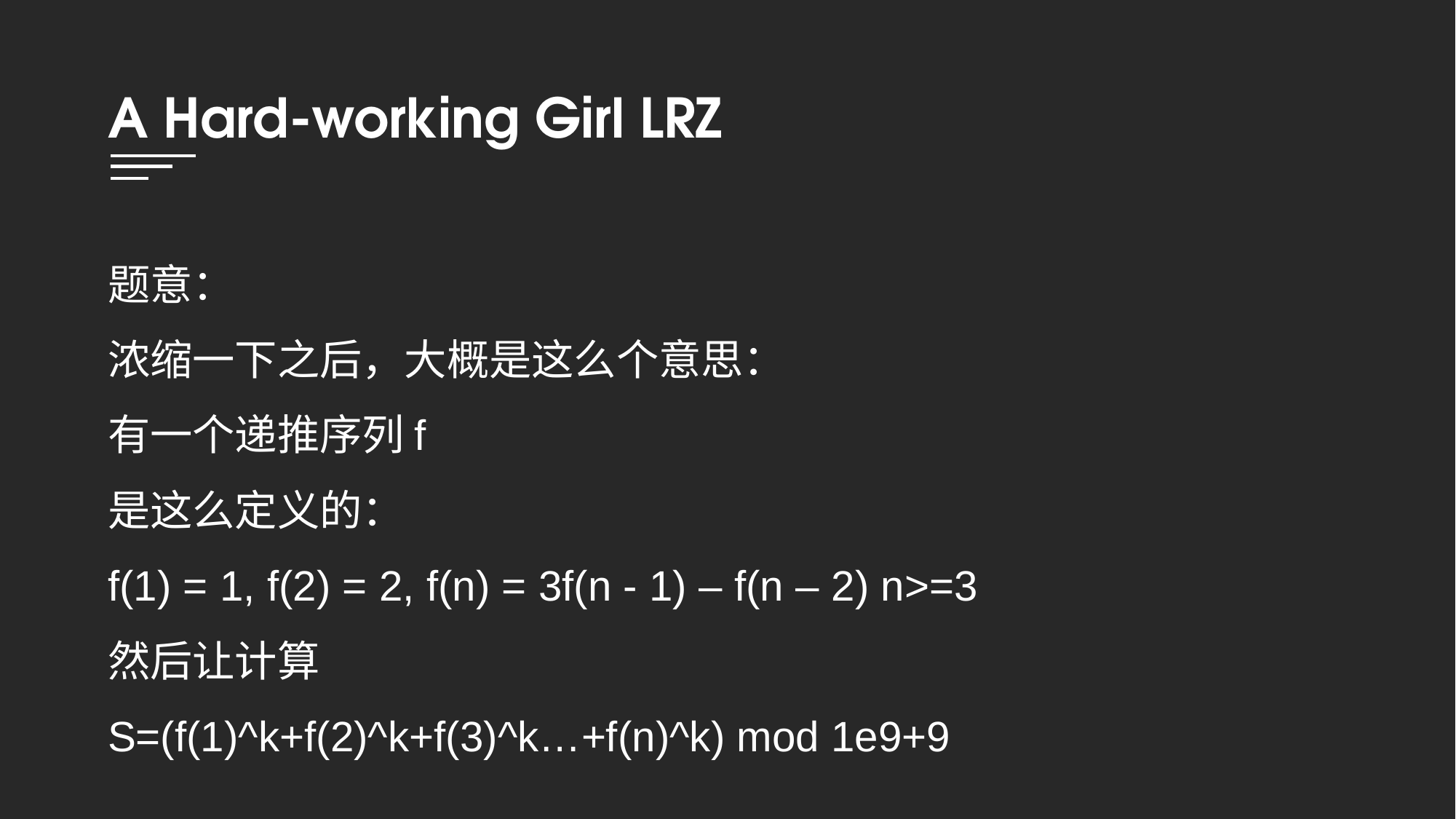

A Hard-working Girl LRZ
题意：
浓缩一下之后，大概是这么个意思：
有一个递推序列f
是这么定义的：
f(1) = 1, f(2) = 2, f(n) = 3f(n - 1) – f(n – 2) n>=3
然后让计算
S=(f(1)^k+f(2)^k+f(3)^k…+f(n)^k) mod 1e9+9